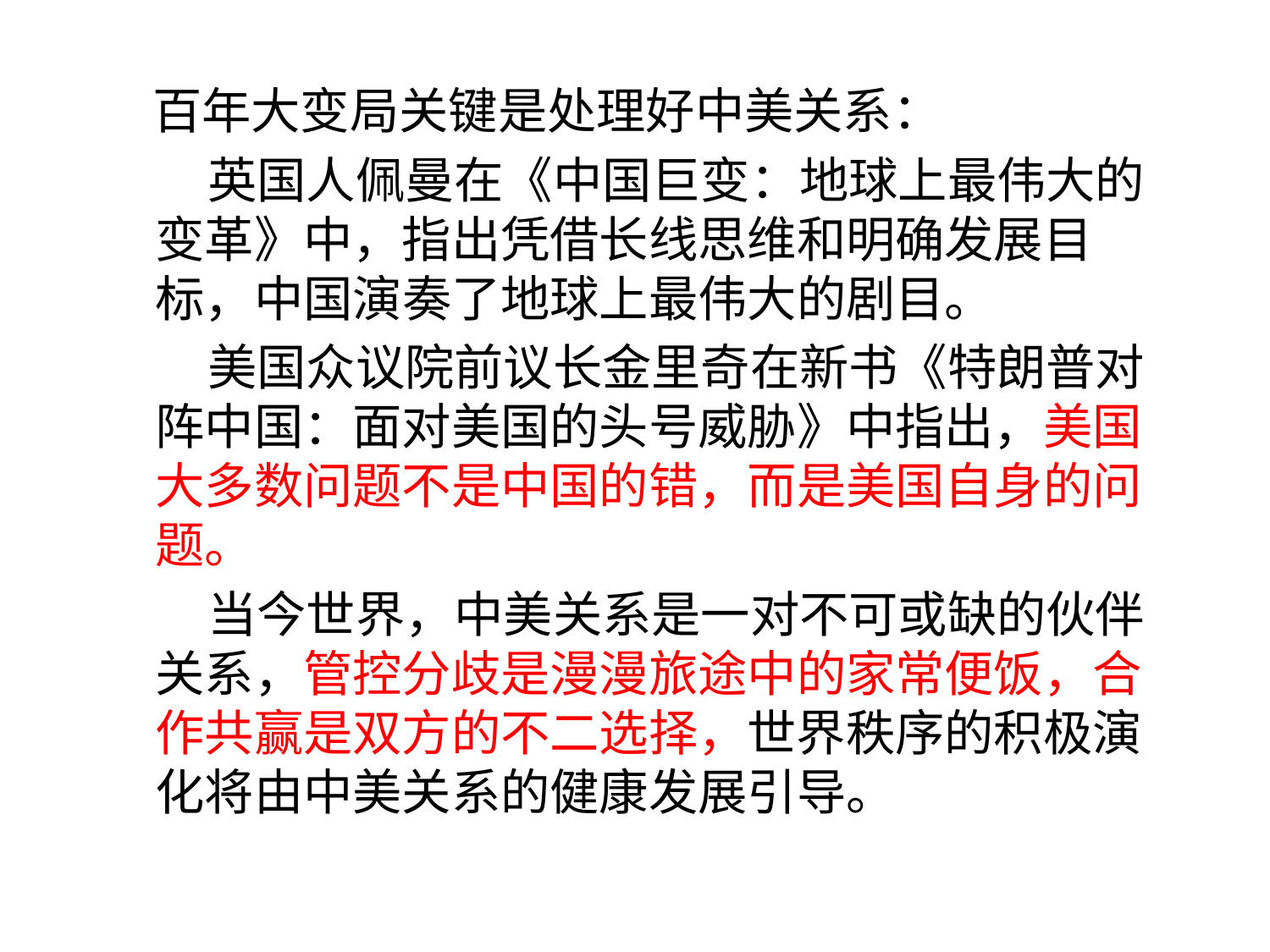

百年大变局关键是处理好中美关系：
        英国人佩曼在《中国巨变：地球上最伟大的变革》中，指出凭借长线思维和明确发展目标，中国演奏了地球上最伟大的剧目。
        美国众议院前议长金里奇在新书《特朗普对阵中国：面对美国的头号威胁》中指出，美国大多数问题不是中国的错，而是美国自身的问题。
        当今世界，中美关系是一对不可或缺的伙伴关系，管控分歧是漫漫旅途中的家常便饭，合作共赢是双方的不二选择，世界秩序的积极演化将由中美关系的健康发展引导。